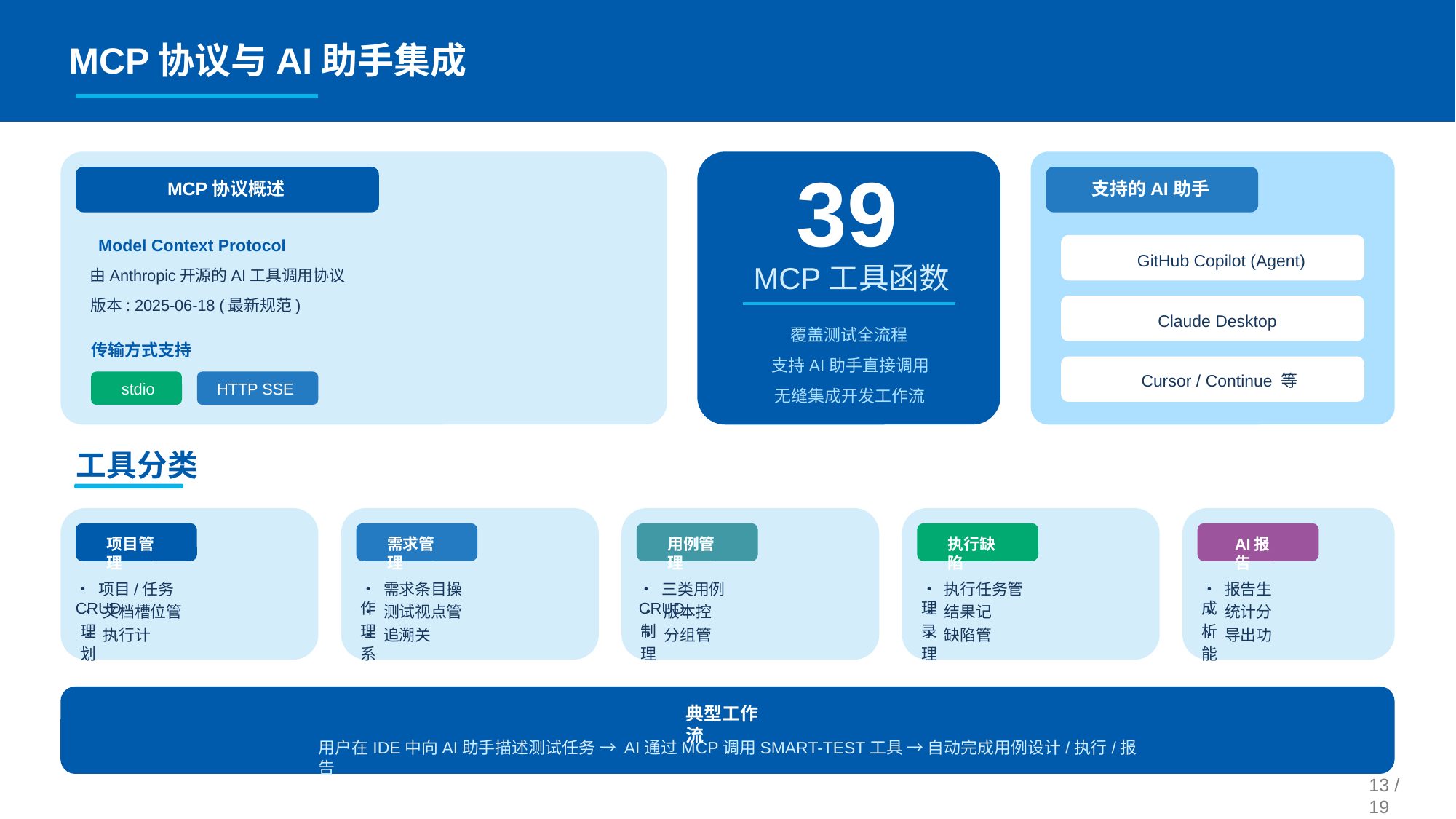

MCP协议与AI助手集成

39

MCP协议概述
支持的AI助手
Model Context Protocol

GitHub Copilot (Agent)
MCP工具函数
由Anthropic开源的AI工具调用协议
版本: 2025-06-18 (最新规范)

Claude Desktop
覆盖测试全流程
传输方式支持
支持AI助手直接调用

Cursor / Continue 等

stdio
HTTP SSE
无缝集成开发工作流
工具分类

项目管理
需求管理
用例管理
执行缺陷
AI报告
• 项目/任务CRUD
• 需求条目操作
• 三类用例CRUD
• 执行任务管理
• 报告生成
• 文档槽位管理
• 测试视点管理
• 版本控制
• 结果记录
• 统计分析
• 执行计划
• 追溯关系
• 分组管理
• 缺陷管理
• 导出功能

典型工作流
用户在IDE中向AI助手描述测试任务 → AI通过MCP调用SMART-TEST工具 → 自动完成用例设计/执行/报告
13 / 19